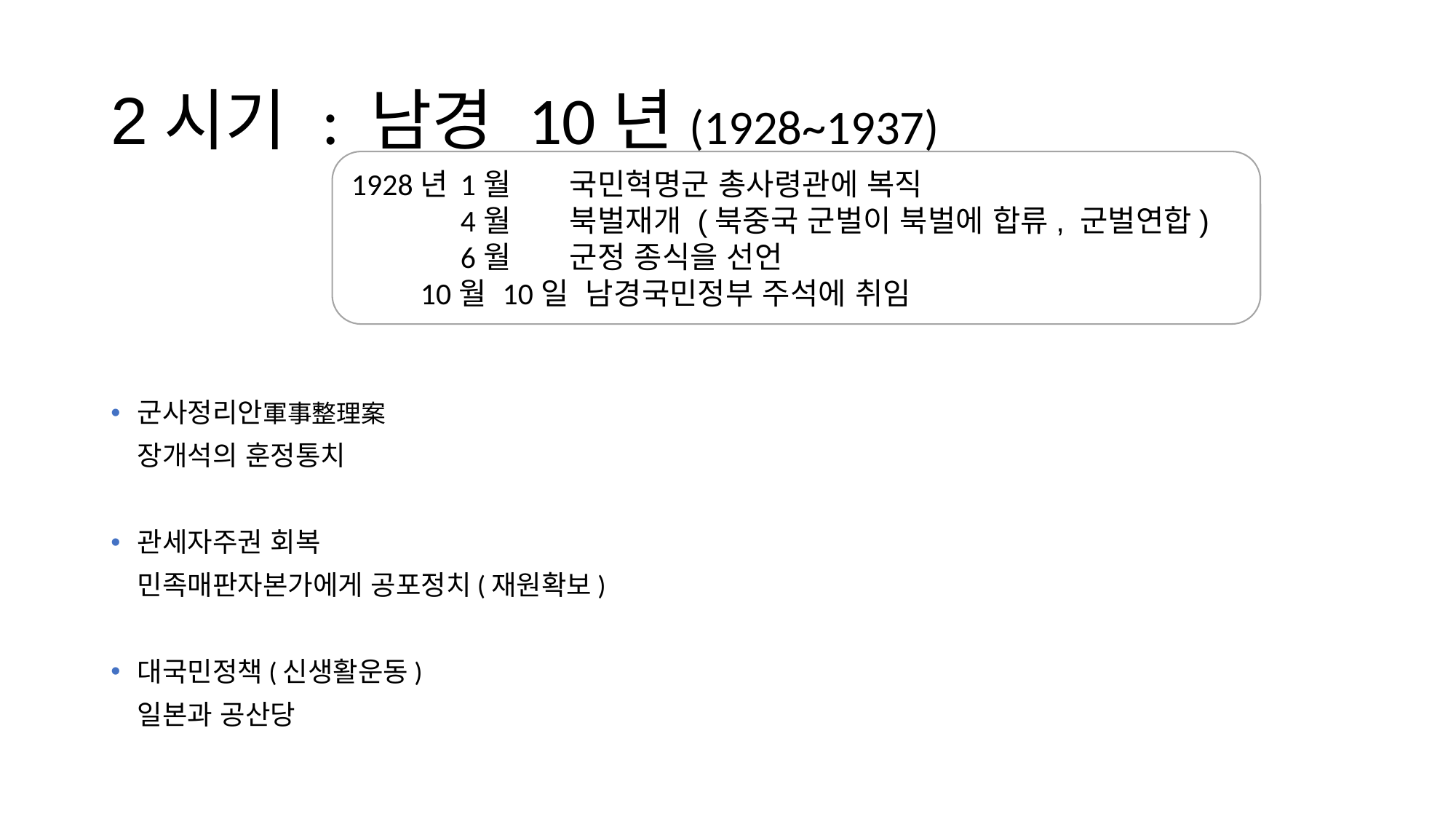

# 2시기 : 남경 10년(1928~1937)
1928년	1월	국민혁명군 총사령관에 복직
	4월	북벌재개 (북중국 군벌이 북벌에 합류, 군벌연합)
	6월	군정 종식을 선언
          10월 10일  남경국민정부 주석에 취임

군사정리안軍事整理案
	장개석의 훈정통치

관세자주권 회복
	민족매판자본가에게 공포정치(재원확보)

대국민정책(신생활운동)
	일본과 공산당